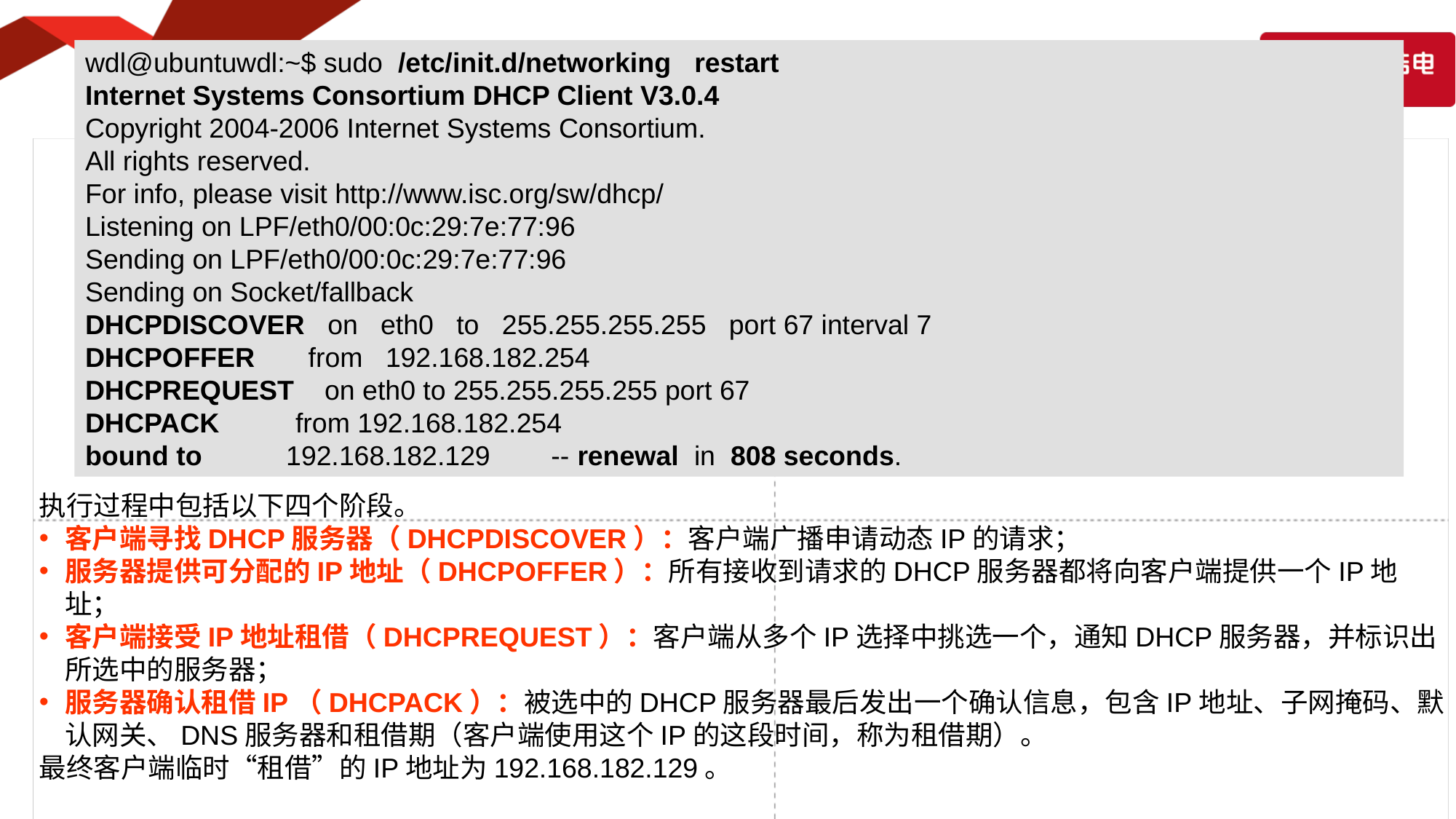

wdl@ubuntuwdl:~$ sudo  /etc/init.d/networking   restart
Internet Systems Consortium DHCP Client V3.0.4
Copyright 2004-2006 Internet Systems Consortium.
All rights reserved.
For info, please visit http://www.isc.org/sw/dhcp/
Listening on LPF/eth0/00:0c:29:7e:77:96
Sending on LPF/eth0/00:0c:29:7e:77:96
Sending on Socket/fallback
DHCPDISCOVER   on   eth0   to   255.255.255.255   port 67 interval 7
DHCPOFFER       from   192.168.182.254
DHCPREQUEST    on eth0 to 255.255.255.255 port 67
DHCPACK          from 192.168.182.254
bound to           192.168.182.129        -- renewal  in  808 seconds.
执行过程中包括以下四个阶段。
客户端寻找DHCP服务器（DHCPDISCOVER）：客户端广播申请动态IP的请求；
服务器提供可分配的IP地址（DHCPOFFER）：所有接收到请求的DHCP服务器都将向客户端提供一个IP地址；
客户端接受IP地址租借（DHCPREQUEST）：客户端从多个IP选择中挑选一个，通知DHCP服务器，并标识出所选中的服务器；
服务器确认租借IP（DHCPACK）：被选中的DHCP服务器最后发出一个确认信息，包含IP地址、子网掩码、默认网关、DNS服务器和租借期（客户端使用这个IP的这段时间，称为租借期）。
最终客户端临时“租借”的IP地址为192.168.182.129。